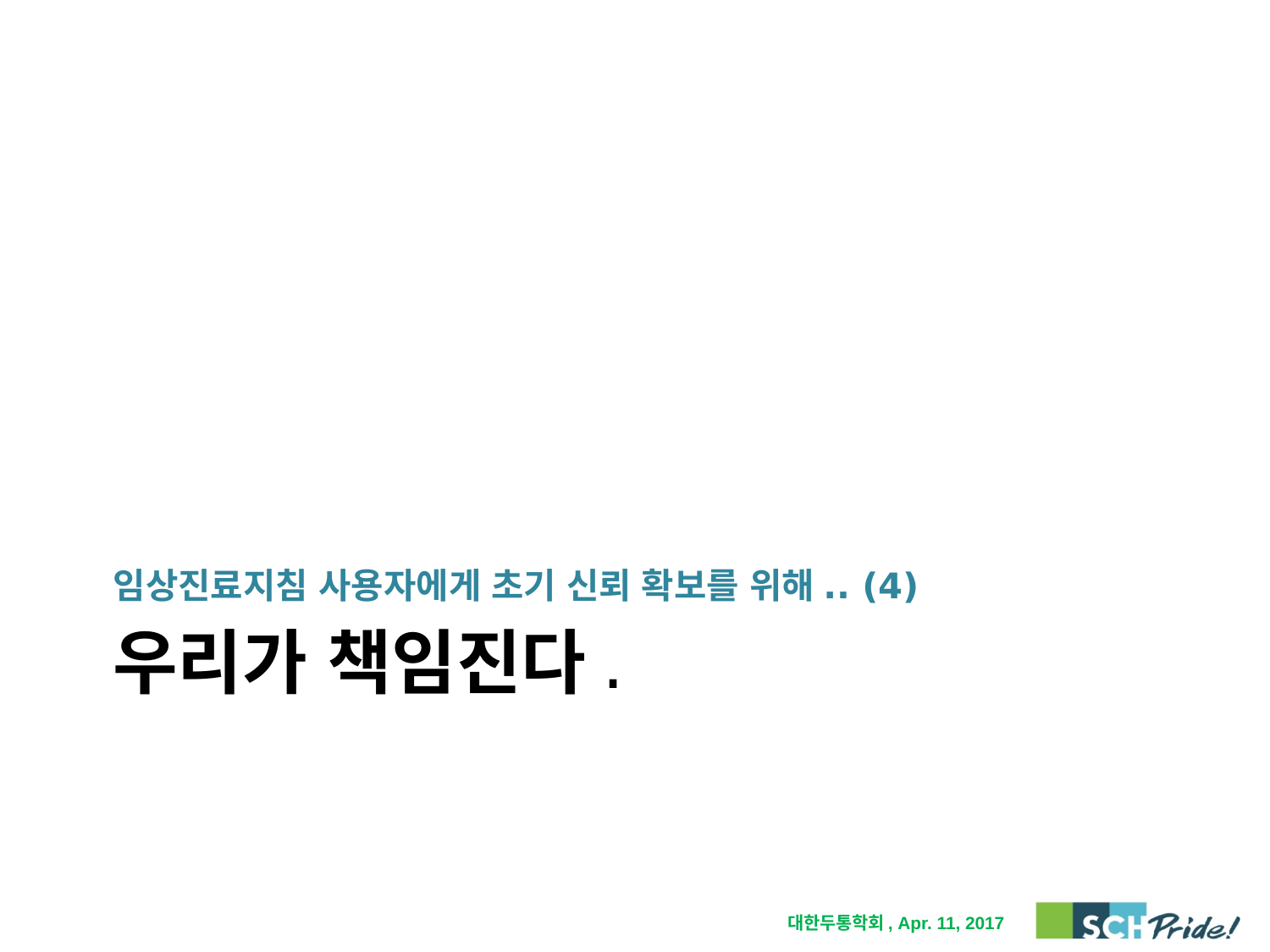

임상진료지침 사용자에게 초기 신뢰 확보를 위해.. (4)
# 우리가 책임진다.